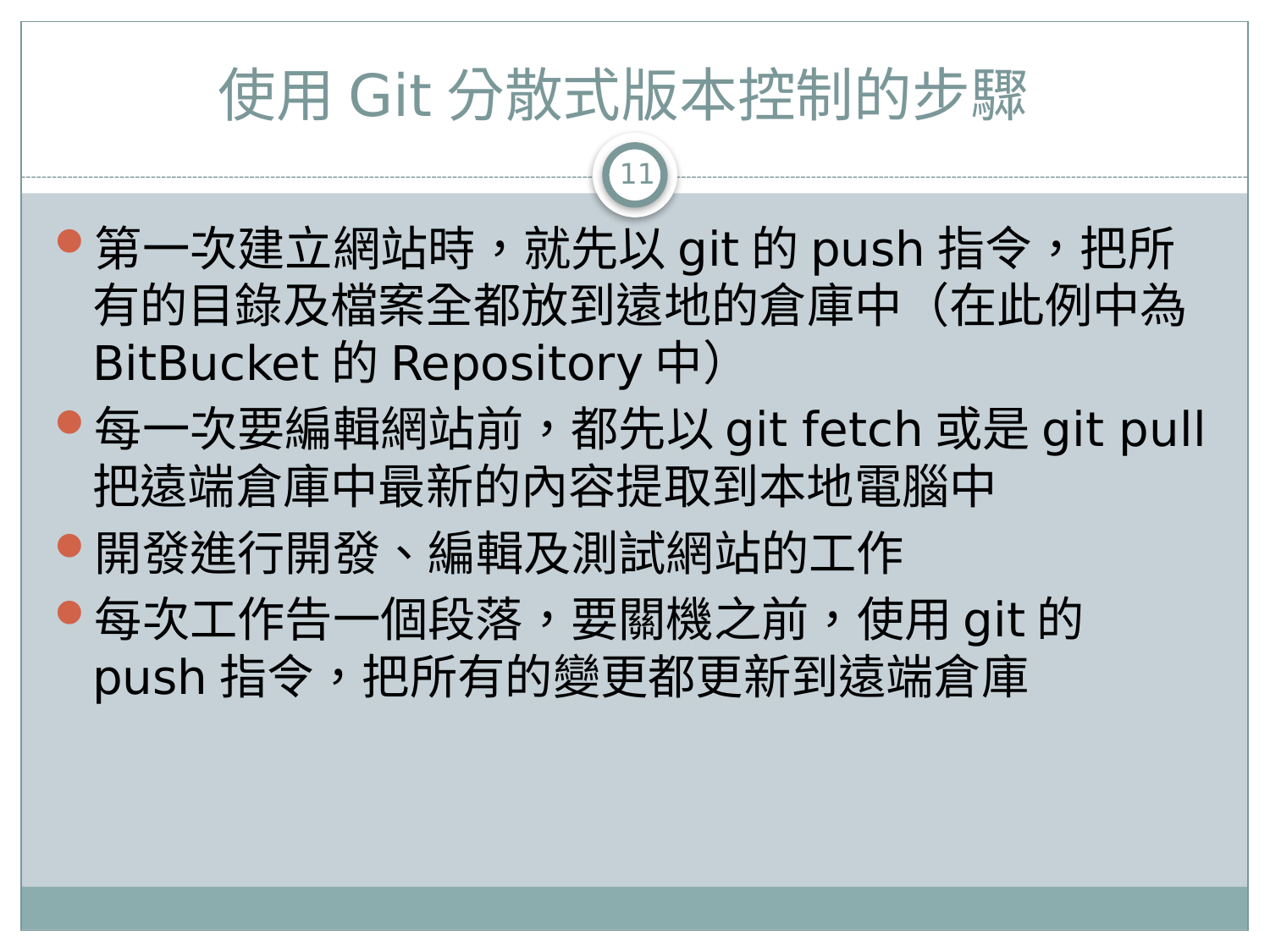

# 使用Git分散式版本控制的步驟
11
第一次建立網站時，就先以git的push指令，把所有的目錄及檔案全都放到遠地的倉庫中（在此例中為BitBucket的Repository中）
每一次要編輯網站前，都先以git fetch或是git pull把遠端倉庫中最新的內容提取到本地電腦中
開發進行開發、編輯及測試網站的工作
每次工作告一個段落，要關機之前，使用git的push指令，把所有的變更都更新到遠端倉庫